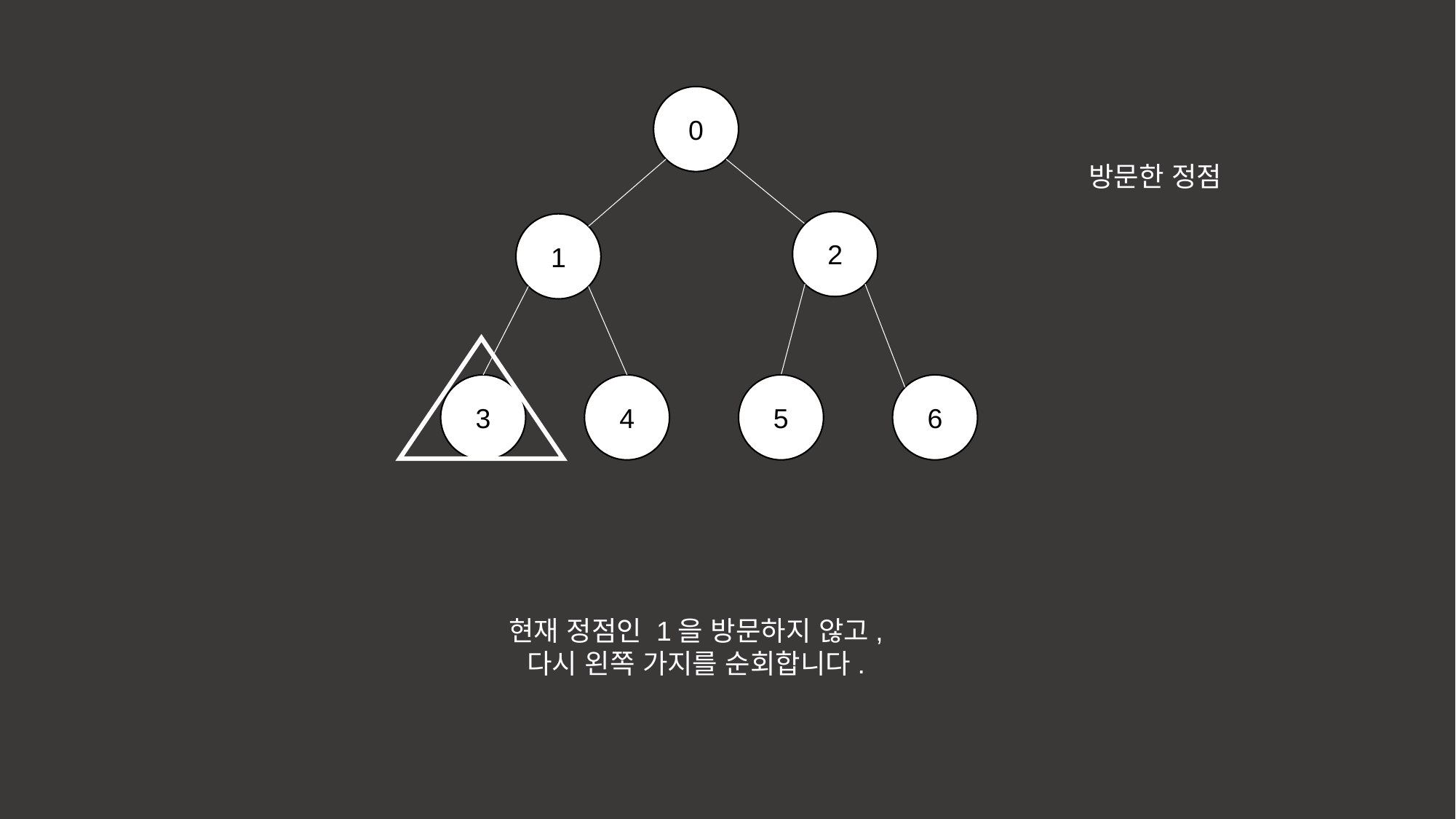

0
방문한 정점

2
1

3
4
5
6
현재 정점인 1을 방문하지 않고,
다시 왼쪽 가지를 순회합니다.